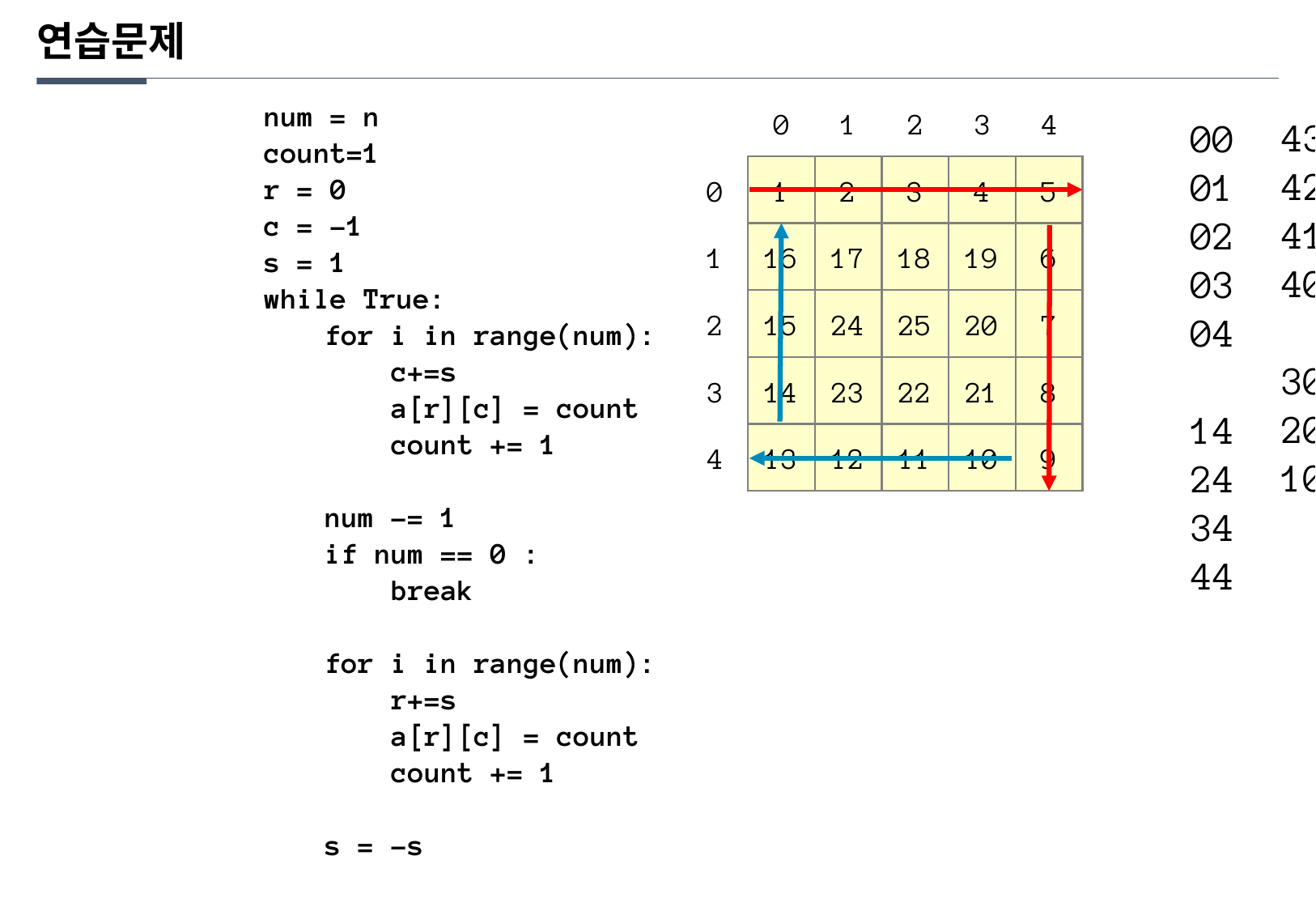

연습문제
0
1
2
3
4
num = n
count=1
r = 0
c = -1
s = 1
while True:
for i in range(num):
    c+=s
    a[r][c] = count
    count += 1

num -= 1
if num == 0 :
    break

for i in range(num):
    r+=s
    a[r][c] = count
    count += 1

s = -s
43
42
41
40

30
20
10
00
01
02
03
04

14
24
34
44
0
1
2
3
4
5
1
16
17
18
19
6
2
15
24
25
20
7
3
14
23
22
21
8
4
13
12
11
10
9